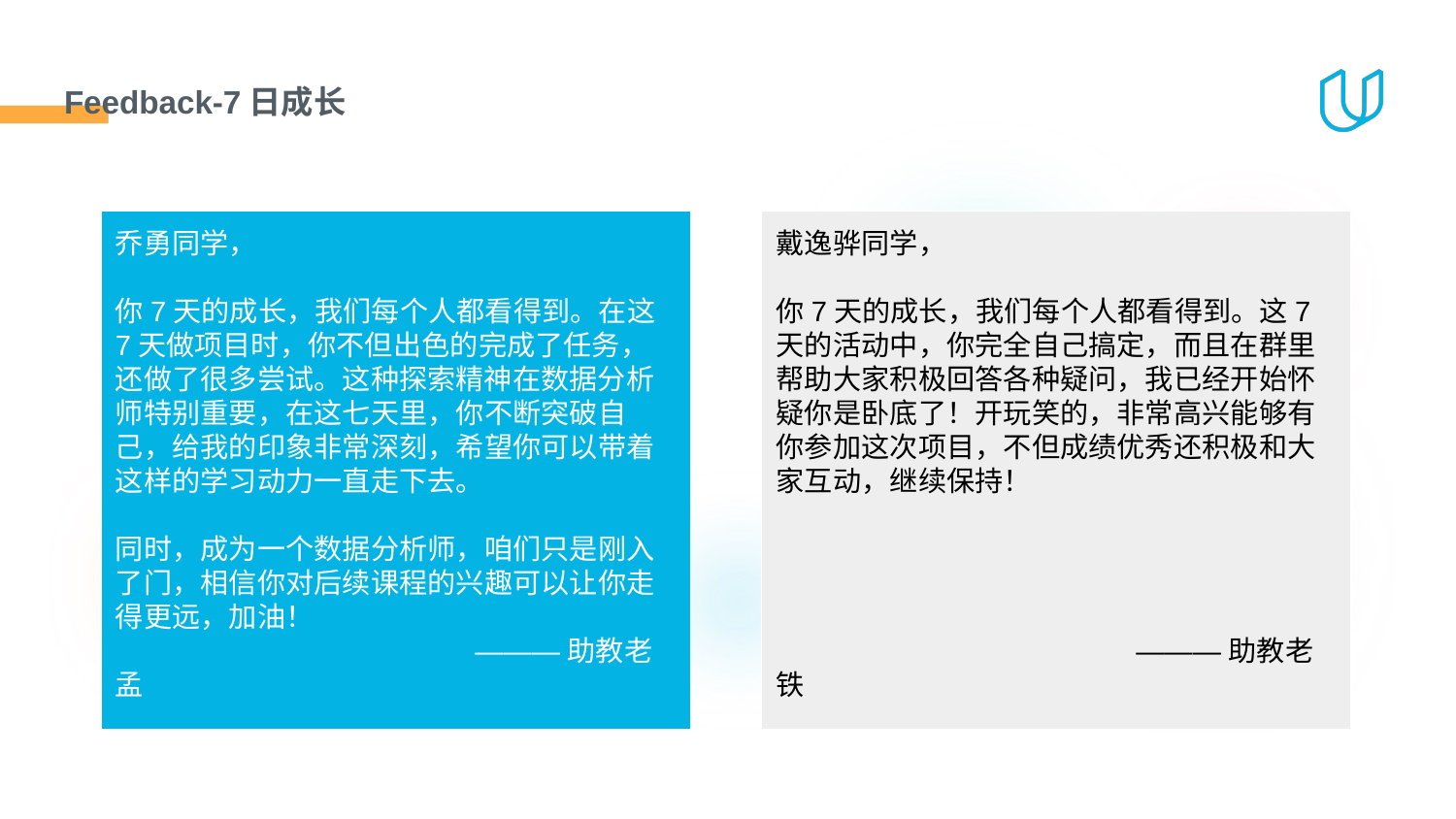

# Feedback-7日成长

乔勇同学，

你7天的成长，我们每个人都看得到。在这7天做项目时，你不但出色的完成了任务，还做了很多尝试。这种探索精神在数据分析师特别重要，在这七天里，你不断突破自己，给我的印象非常深刻，希望你可以带着这样的学习动力一直走下去。

同时，成为一个数据分析师，咱们只是刚入了门，相信你对后续课程的兴趣可以让你走得更远，加油！
                                             ———助教老孟
戴逸骅同学，

你7天的成长，我们每个人都看得到。这7天的活动中，你完全自己搞定，而且在群里帮助大家积极回答各种疑问，我已经开始怀疑你是卧底了！开玩笑的，非常高兴能够有你参加这次项目，不但成绩优秀还积极和大家互动，继续保持！

                                             ———助教老铁